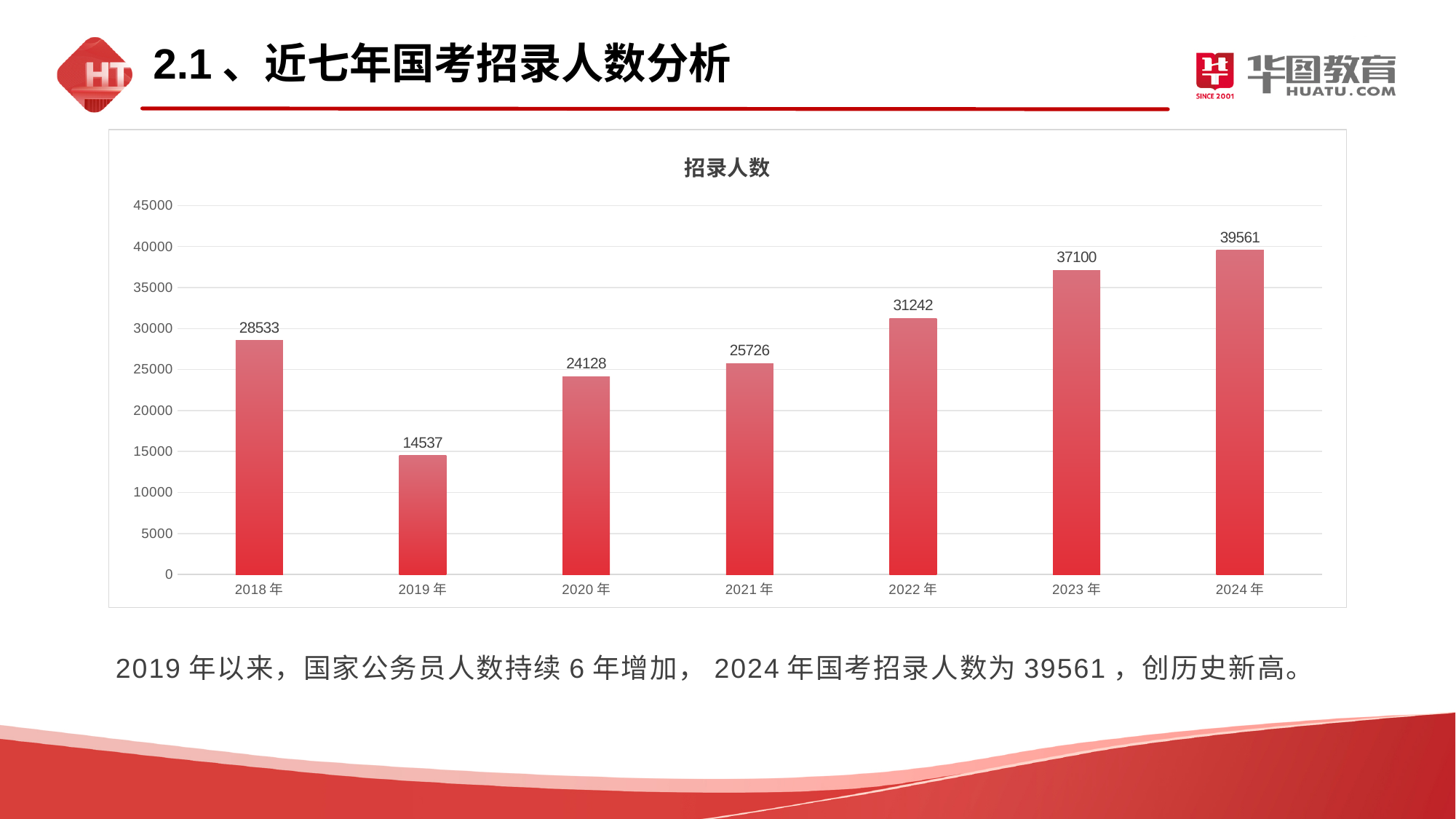

2.1、近七年国考招录人数分析

### Chart:

| Category | 招录人数 |
|---|---|
| 2018年 | 28533.0 |
| 2019年 | 14537.0 |
| 2020年 | 24128.0 |
| 2021年 | 25726.0 |
| 2022年 | 31242.0 |
| 2023年 | 37100.0 |
| 2024年 | 39561.0 |
2019年以来，国家公务员人数持续6年增加，2024年国考招录人数为39561，创历史新高。